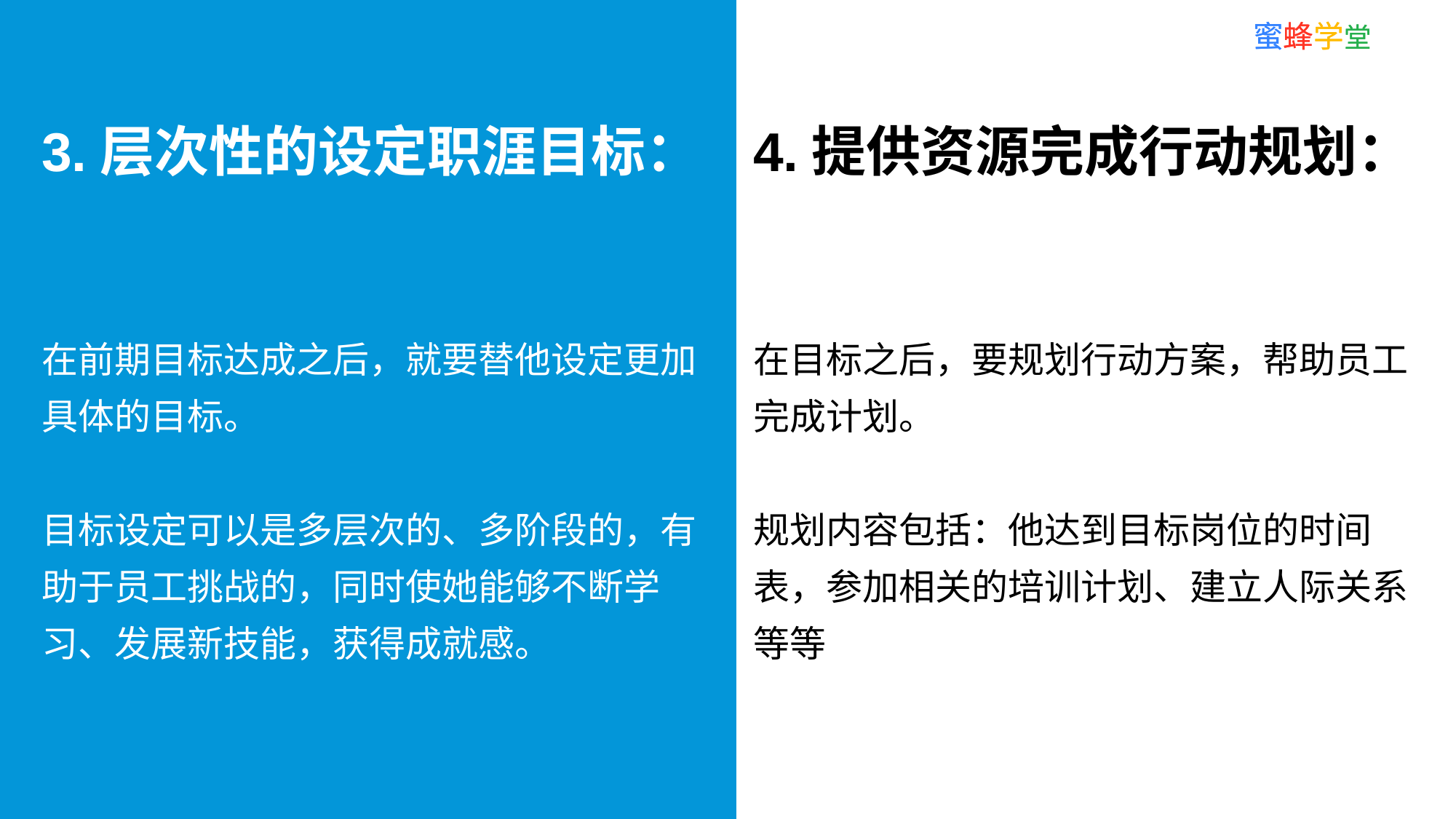

蜜蜂学堂

3.层次性的设定职涯目标：
4.提供资源完成行动规划：
在前期目标达成之后，就要替他设定更加具体的目标。

目标设定可以是多层次的、多阶段的，有助于员工挑战的，同时使她能够不断学习、发展新技能，获得成就感。
在目标之后，要规划行动方案，帮助员工完成计划。

规划内容包括：他达到目标岗位的时间表，参加相关的培训计划、建立人际关系等等